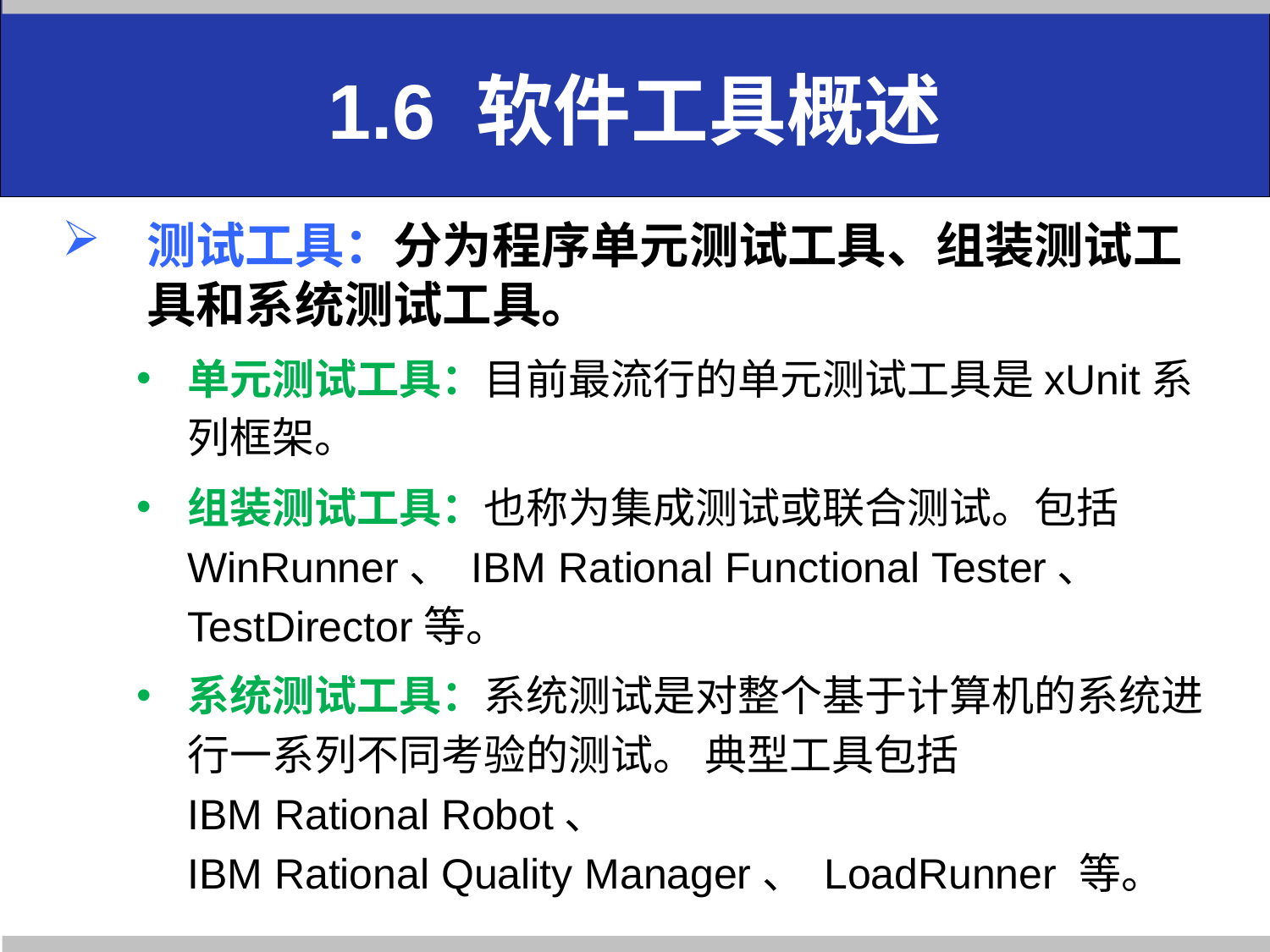

# 1.6 软件工具概述
测试工具：分为程序单元测试工具、组装测试工具和系统测试工具。
单元测试工具：目前最流行的单元测试工具是xUnit系列框架。
组装测试工具：也称为集成测试或联合测试。包括WinRunner、 IBM Rational Functional Tester、 TestDirector等。
系统测试工具：系统测试是对整个基于计算机的系统进行一系列不同考验的测试。 典型工具包括IBM Rational Robot、 IBM Rational Quality Manager、 LoadRunner 等。
114